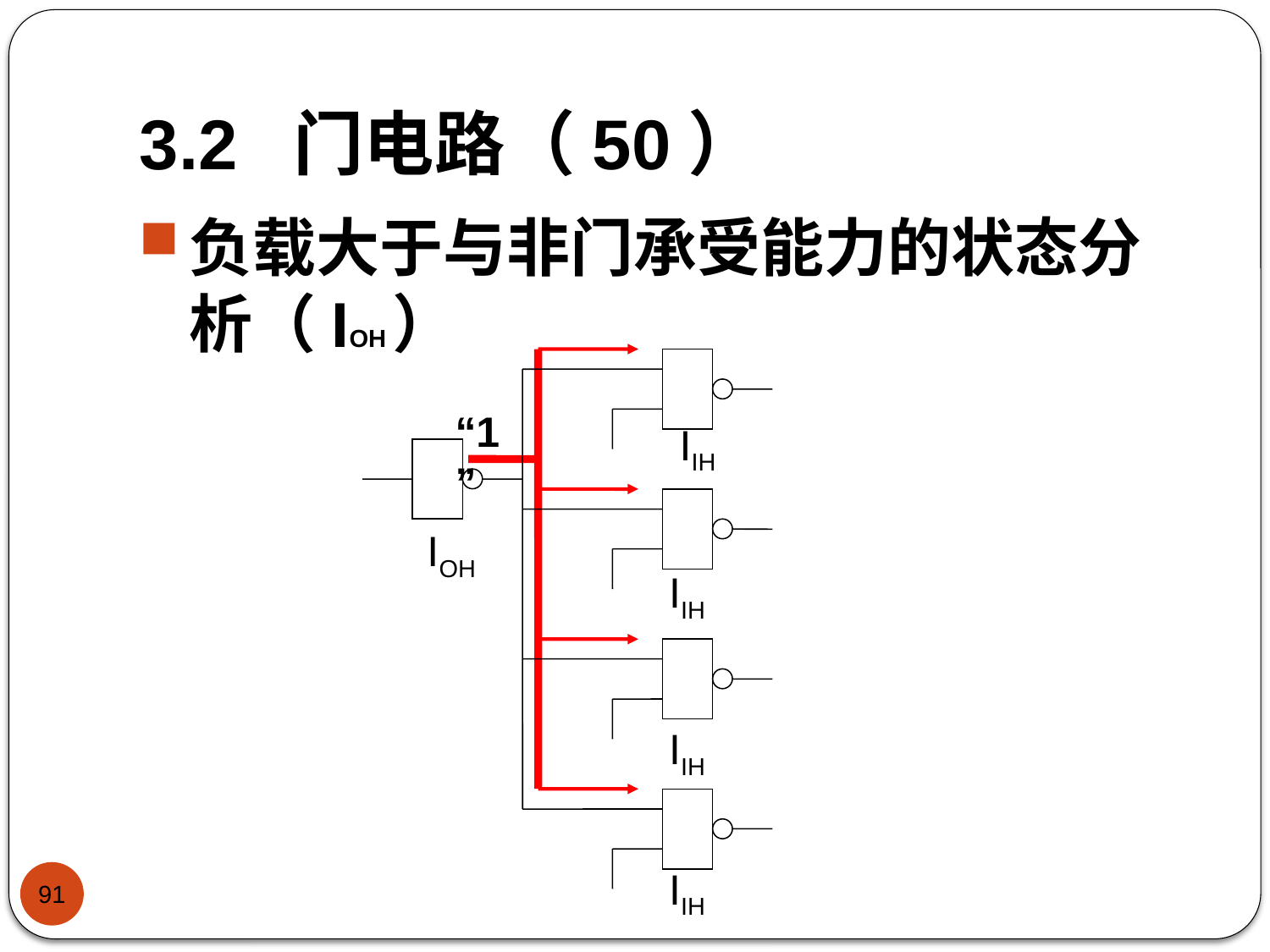

# 3.2  门电路（50）
负载大于与非门承受能力的状态分析（IOH）

“1”

IIH
IIH
IIH
IIH
IOH
91